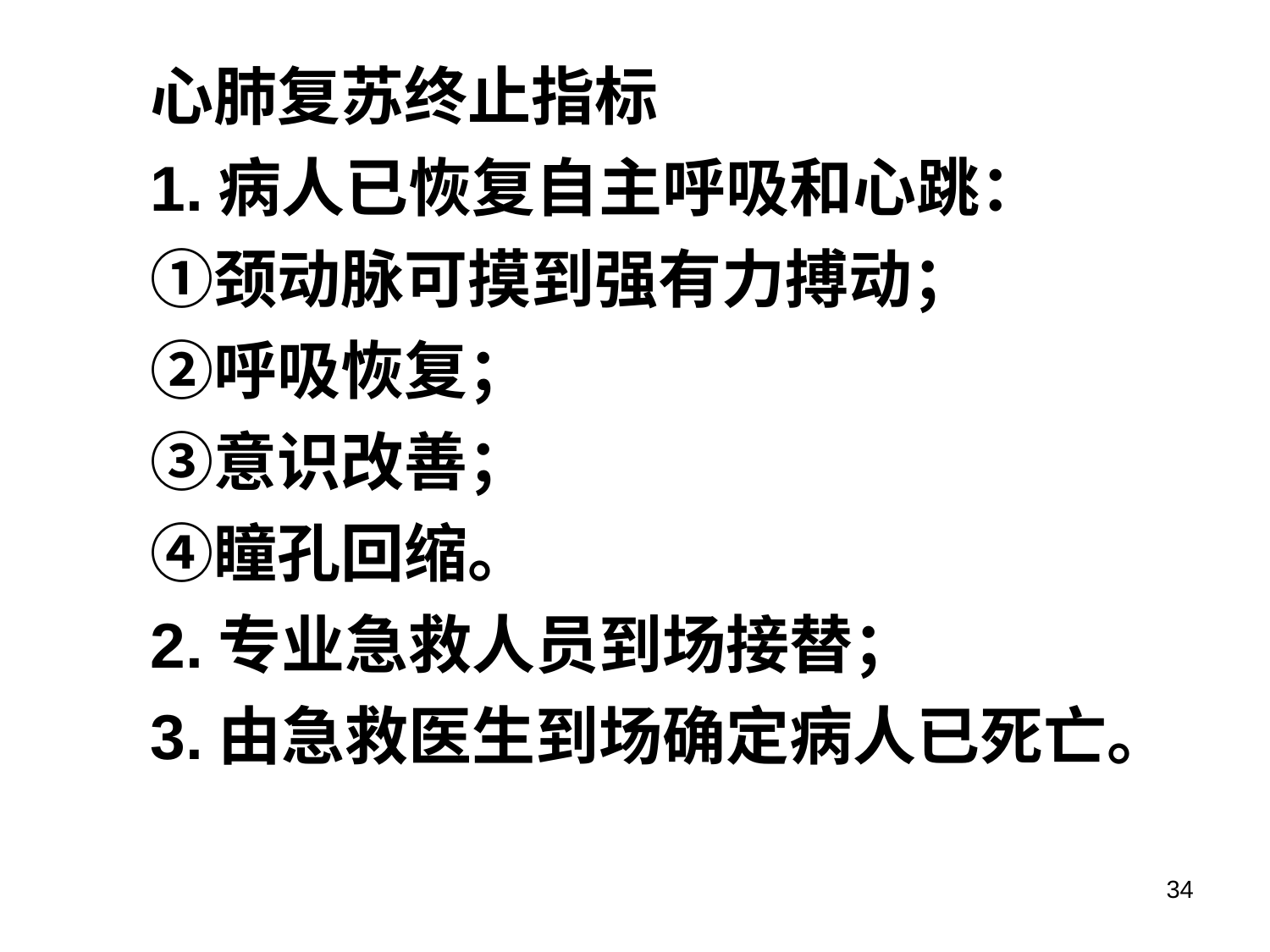

# 心肺复苏终止指标 1.病人已恢复自主呼吸和心跳： ①颈动脉可摸到强有力搏动； ②呼吸恢复； ③意识改善； ④瞳孔回缩。      2.专业急救人员到场接替； 3.由急救医生到场确定病人已死亡。
34